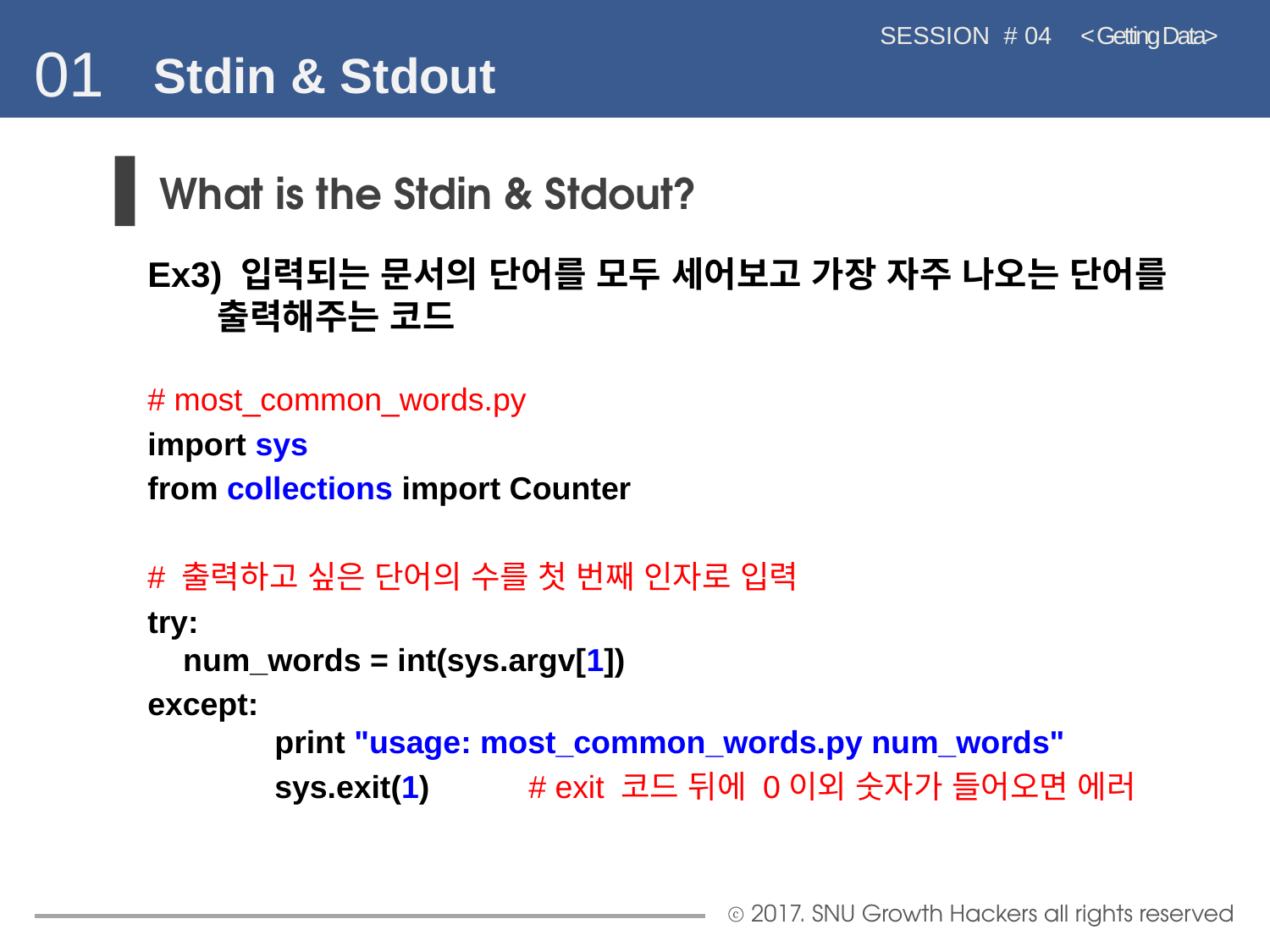

SESSION  # 04    < Getting Data>
01
Stdin & Stdout

What is the Stdin & Stdout?
Ex3) 입력되는 문서의 단어를 모두 세어보고 가장 자주 나오는 단어를
       출력해주는 코드
# most_common_words.py
import sys
from collections import Counter

# 출력하고 싶은 단어의 수를 첫 번째 인자로 입력
try:
    num_words = int(sys.argv[1])
except:
	print "usage: most_common_words.py num_words"
	sys.exit(1) 	# exit 코드 뒤에 0이외 숫자가 들어오면 에러
ⓒ 2017. SNU Growth Hackers all rights reserved